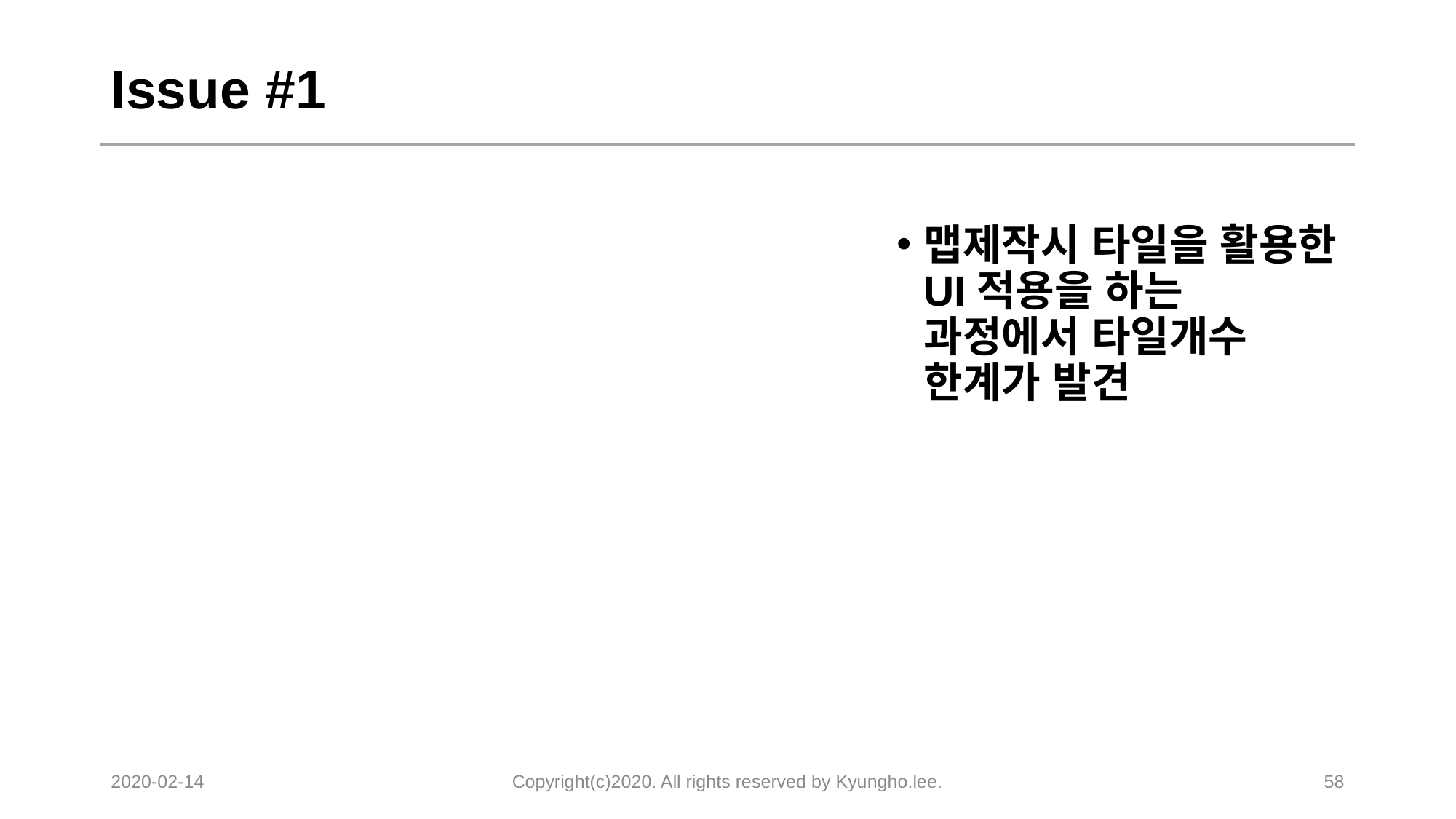

# Issue #1
맵제작시 타일을 활용한 UI적용을 하는 과정에서 타일개수 한계가 발견
2020-02-14
Copyright(c)2020. All rights reserved by Kyungho.lee.
58